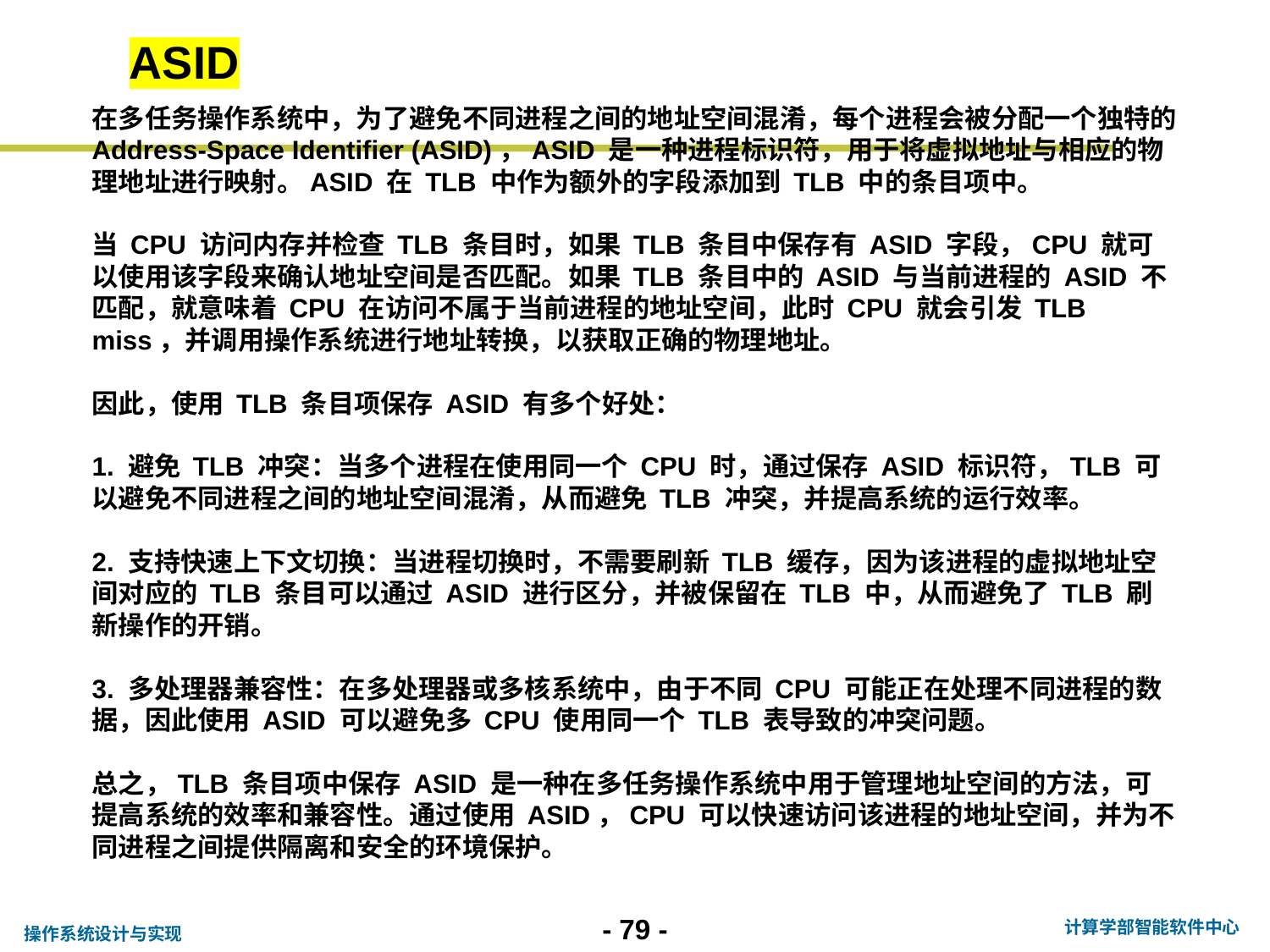

ASID
在多任务操作系统中，为了避免不同进程之间的地址空间混淆，每个进程会被分配一个独特的 Address-Space Identifier (ASID)，ASID 是一种进程标识符，用于将虚拟地址与相应的物理地址进行映射。ASID 在 TLB 中作为额外的字段添加到 TLB 中的条目项中。

当 CPU 访问内存并检查 TLB 条目时，如果 TLB 条目中保存有 ASID 字段，CPU 就可以使用该字段来确认地址空间是否匹配。如果 TLB 条目中的 ASID 与当前进程的 ASID 不匹配，就意味着 CPU 在访问不属于当前进程的地址空间，此时 CPU 就会引发 TLB miss，并调用操作系统进行地址转换，以获取正确的物理地址。

因此，使用 TLB 条目项保存 ASID 有多个好处：

1. 避免 TLB 冲突：当多个进程在使用同一个 CPU 时，通过保存 ASID 标识符，TLB 可以避免不同进程之间的地址空间混淆，从而避免 TLB 冲突，并提高系统的运行效率。

2. 支持快速上下文切换：当进程切换时，不需要刷新 TLB 缓存，因为该进程的虚拟地址空间对应的 TLB 条目可以通过 ASID 进行区分，并被保留在 TLB 中，从而避免了 TLB 刷新操作的开销。

3. 多处理器兼容性：在多处理器或多核系统中，由于不同 CPU 可能正在处理不同进程的数据，因此使用 ASID 可以避免多 CPU 使用同一个 TLB 表导致的冲突问题。

总之，TLB 条目项中保存 ASID 是一种在多任务操作系统中用于管理地址空间的方法，可提高系统的效率和兼容性。通过使用 ASID，CPU 可以快速访问该进程的地址空间，并为不同进程之间提供隔离和安全的环境保护。